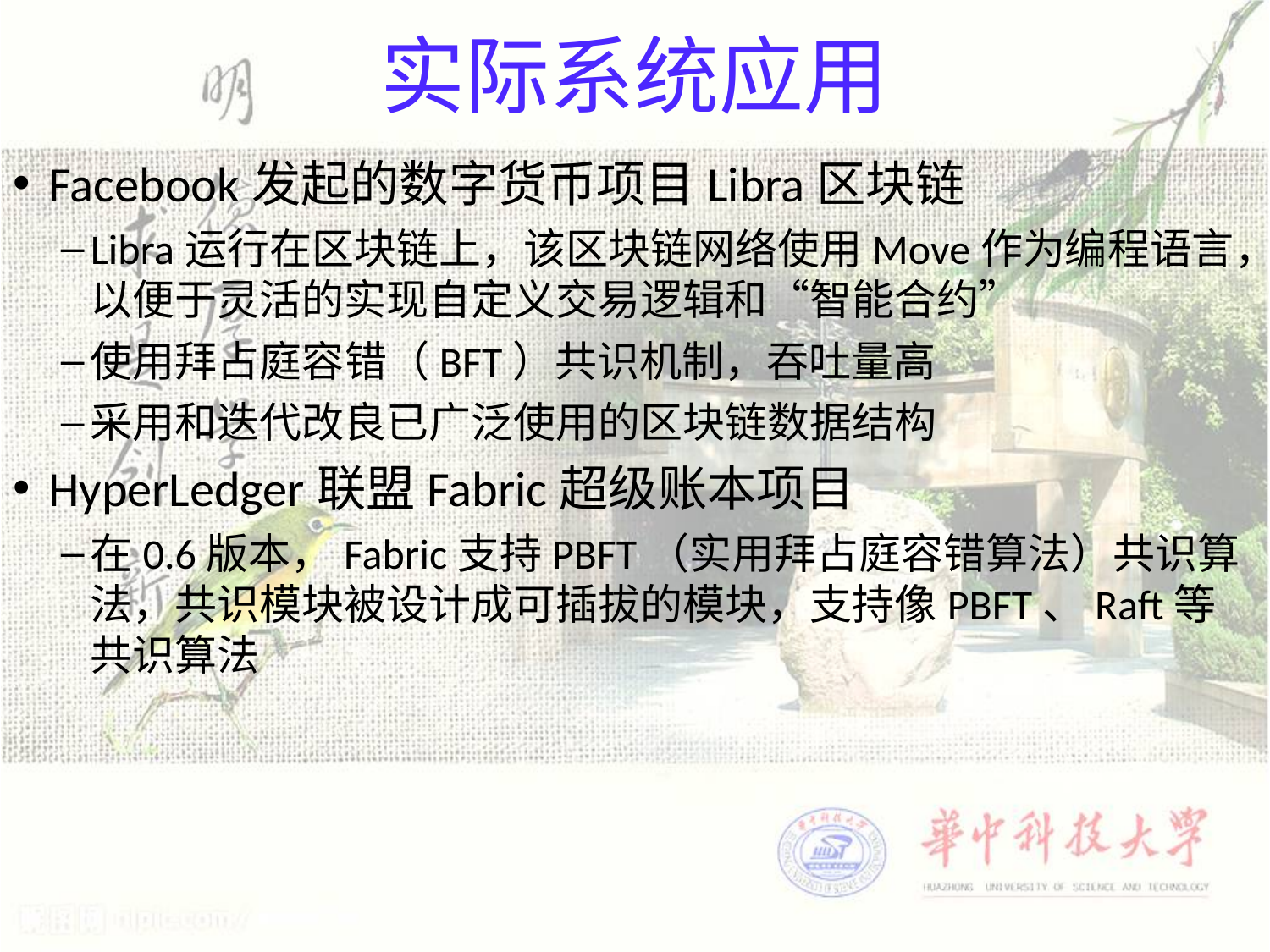

# 实际系统应用
Facebook发起的数字货币项目Libra区块链
Libra运行在区块链上，该区块链网络使用Move作为编程语言，以便于灵活的实现自定义交易逻辑和“智能合约”
使用拜占庭容错（BFT）共识机制，吞吐量高
采用和迭代改良已广泛使用的区块链数据结构
HyperLedger联盟Fabric超级账本项目
在0.6版本，Fabric支持PBFT（实用拜占庭容错算法）共识算法，共识模块被设计成可插拔的模块，支持像PBFT、Raft等共识算法